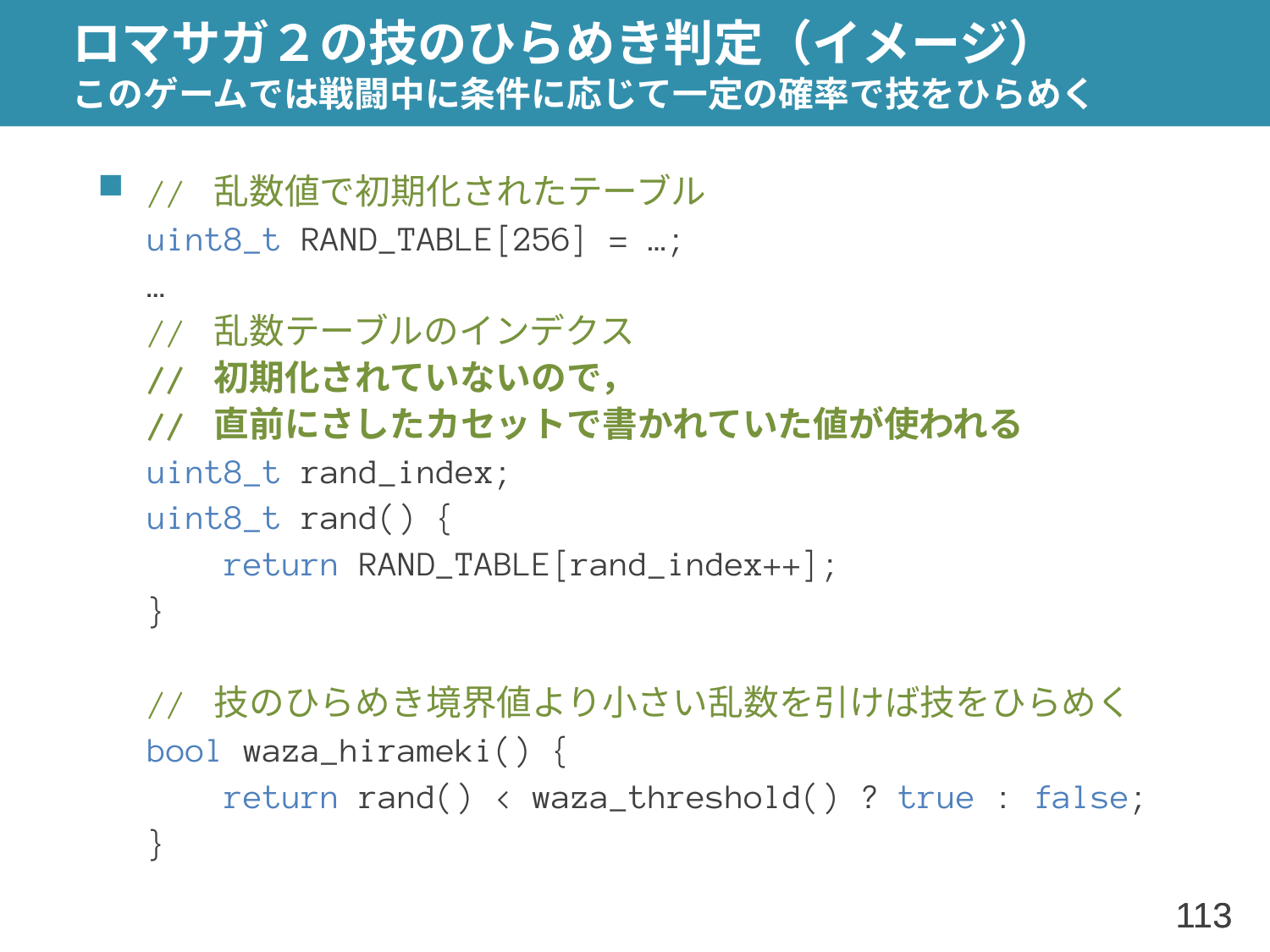

# ロマサガ２の技のひらめき判定（イメージ） このゲームでは戦闘中に条件に応じて一定の確率で技をひらめく
// 乱数値で初期化されたテーブル
uint8_t RAND_TABLE[256] = …;
…
// 乱数テーブルのインデクス
// 初期化されていないので，
// 直前にさしたカセットで書かれていた値が使われる
uint8_t rand_index;
uint8_t rand() {
    return RAND_TABLE[rand_index++];
}
// 技のひらめき境界値より小さい乱数を引けば技をひらめく
bool waza_hirameki() {
    return rand() < waza_threshold() ? true : false;
}